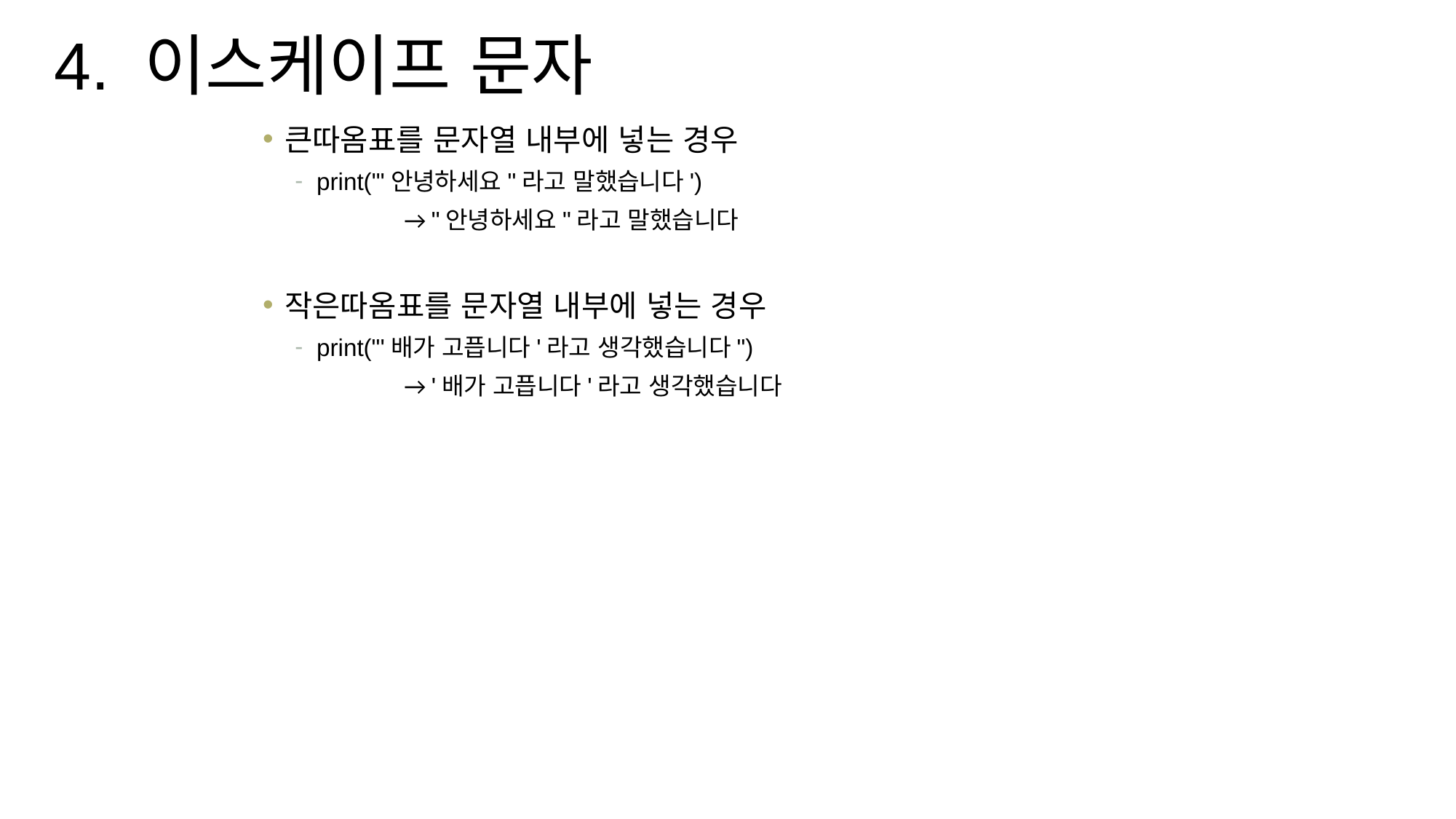

# 4. 이스케이프 문자
큰따옴표를 문자열 내부에 넣는 경우
print('"안녕하세요"라고 말했습니다')
	→ "안녕하세요"라고 말했습니다

작은따옴표를 문자열 내부에 넣는 경우
print("'배가 고픕니다'라고 생각했습니다")
	→ '배가 고픕니다'라고 생각했습니다